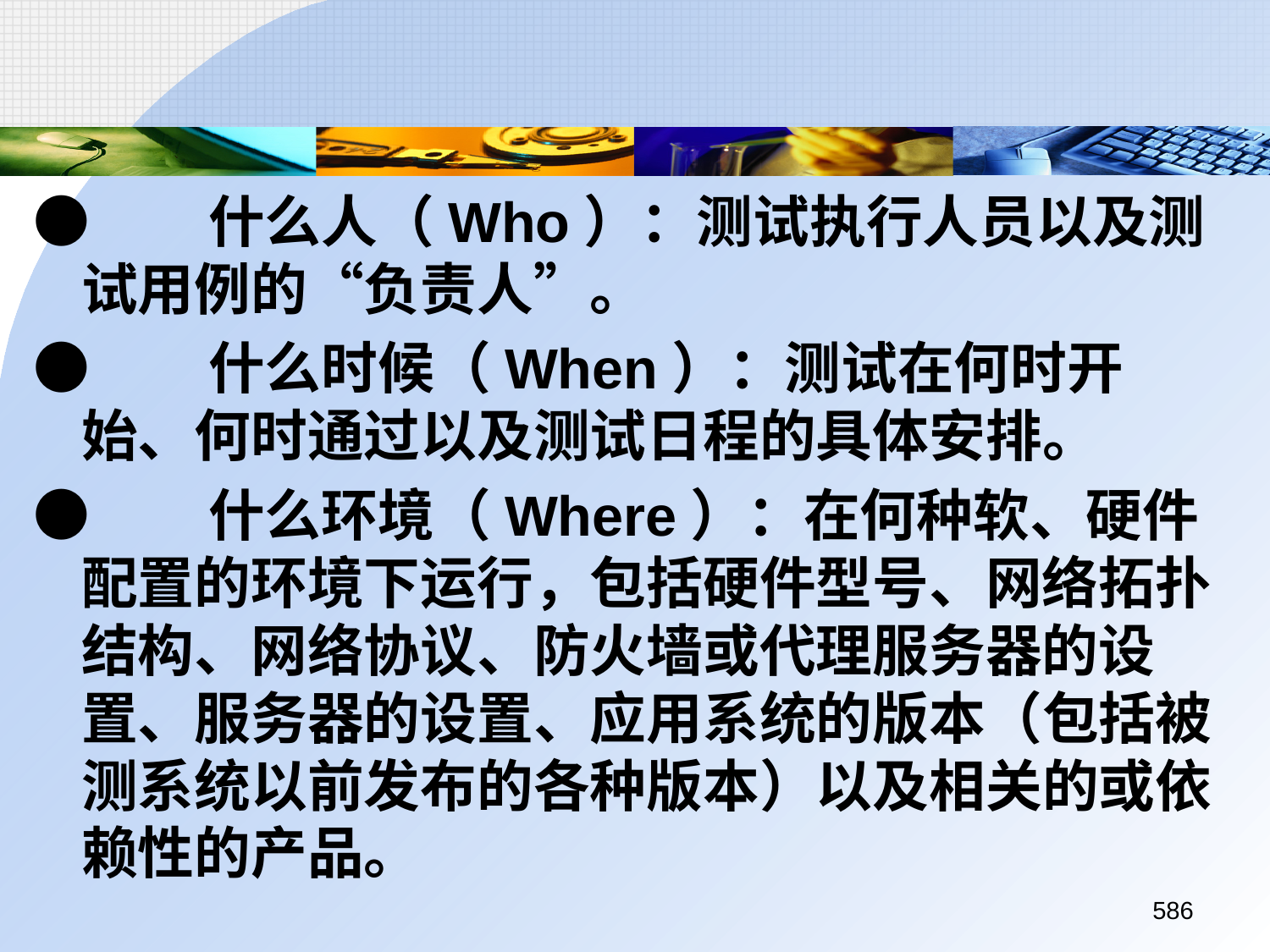

●	什么人（Who）：测试执行人员以及测试用例的“负责人”。
●	什么时候（When）：测试在何时开始、何时通过以及测试日程的具体安排。
●	什么环境（Where）：在何种软、硬件配置的环境下运行，包括硬件型号、网络拓扑结构、网络协议、防火墙或代理服务器的设置、服务器的设置、应用系统的版本（包括被测系统以前发布的各种版本）以及相关的或依赖性的产品。

586